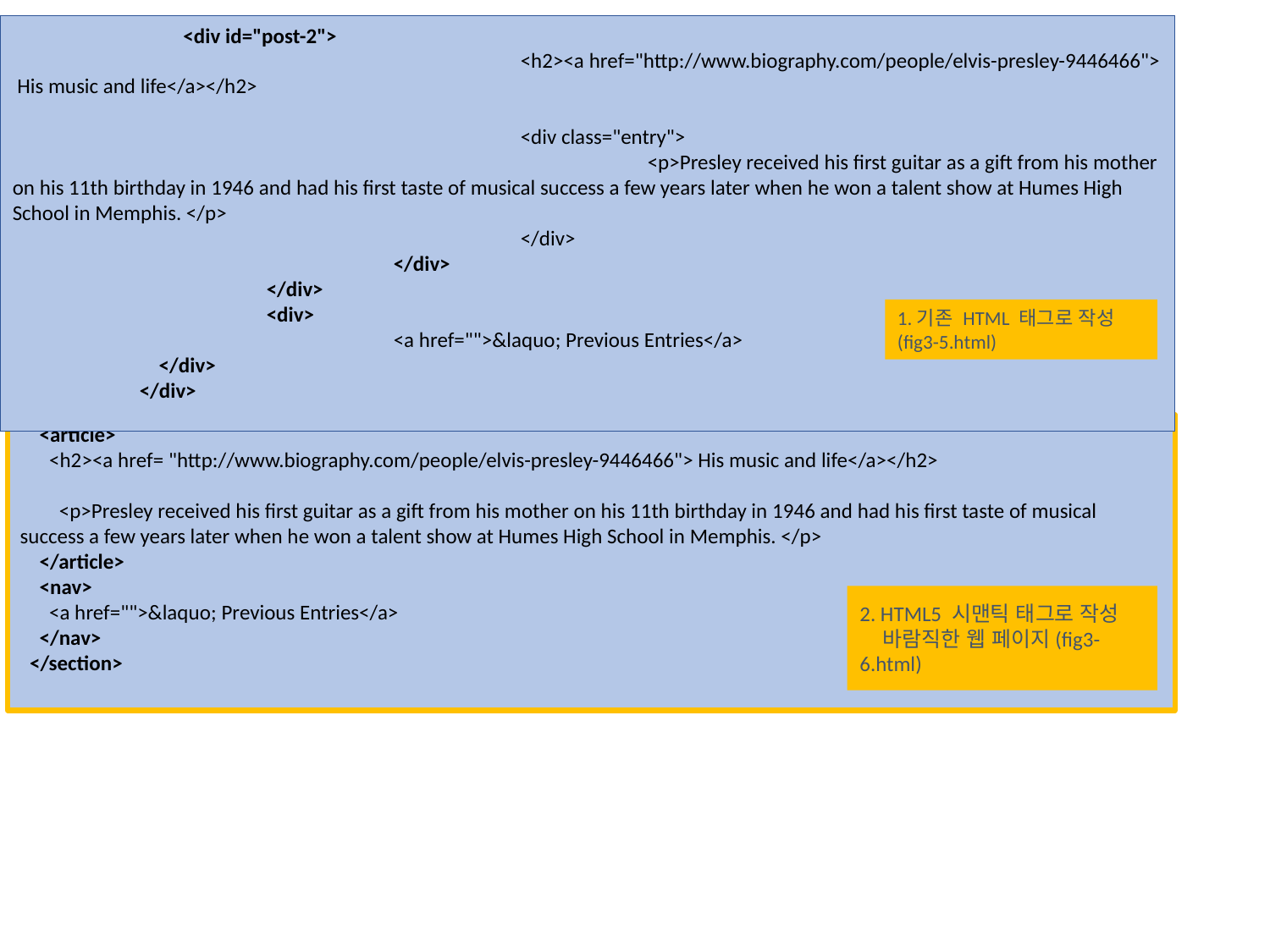

<div id="post-2">
				<h2><a href="http://www.biography.com/people/elvis-presley-9446466">  His music and life</a></h2>

				<div class="entry">
					<p>Presley received his first guitar as a gift from his mother on his 11th birthday in 1946 and had his first taste of musical success a few years later when he won a talent show at Humes High School in Memphis. </p>
				</div>
			</div>
		</div>
		<div>
			<a href="">&laquo; Previous Entries</a>
	    </div>
	</div>

1.기존 HTML 태그로 작성(fig3-5.html)
    <article>
      <h2><a href= "http://www.biography.com/people/elvis-presley-9446466"> His music and life</a></h2>

        <p>Presley received his first guitar as a gift from his mother on his 11th birthday in 1946 and had his first taste of musical success a few years later when he won a talent show at Humes High School in Memphis. </p>
    </article>
    <nav>
      <a href="">&laquo; Previous Entries</a>
    </nav>
  </section>

2. HTML5 시맨틱 태그로 작성
   바람직한 웹 페이지(fig3-6.html)